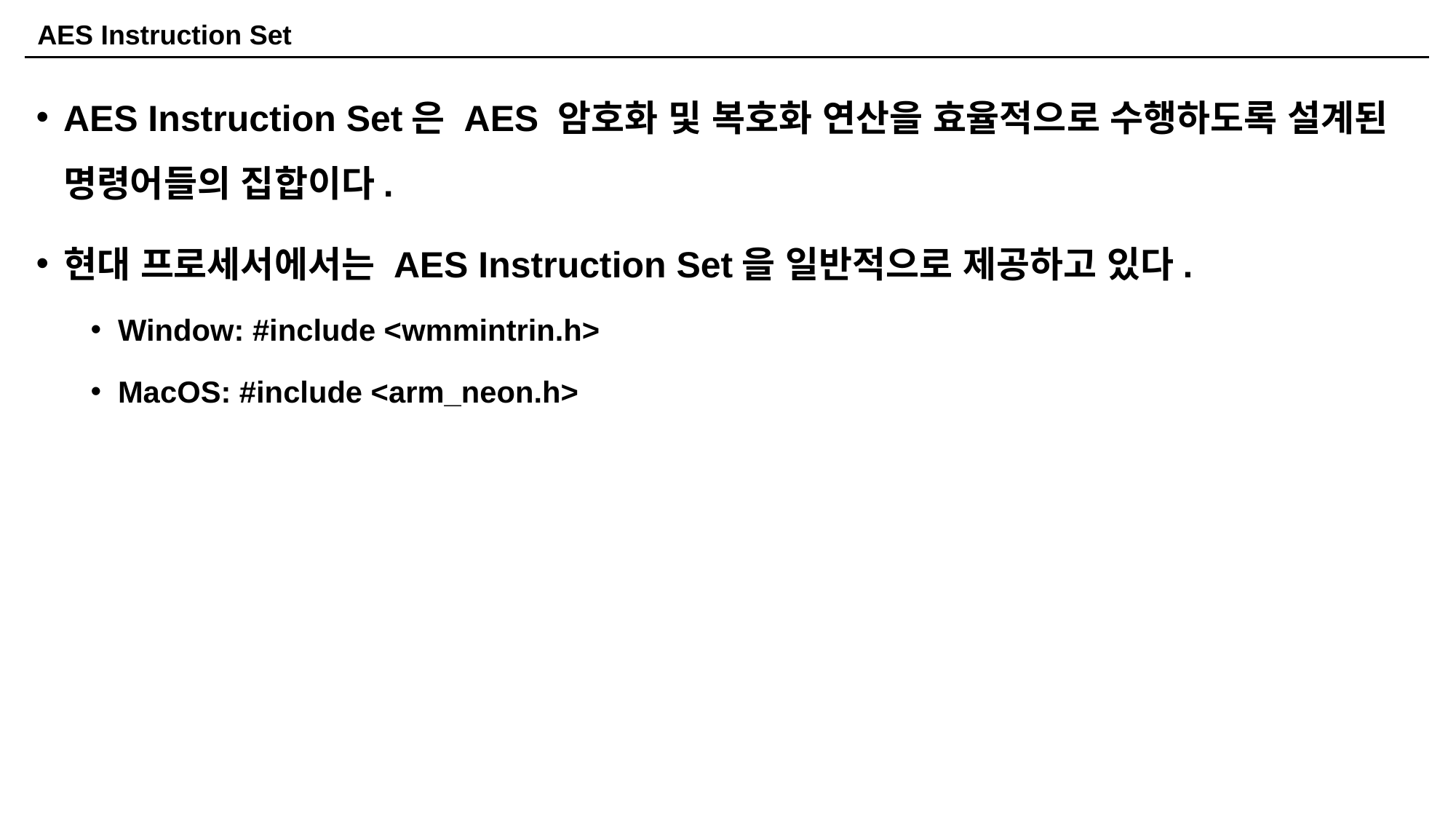

# AES Instruction Set
AES Instruction Set은 AES 암호화 및 복호화 연산을 효율적으로 수행하도록 설계된 명령어들의 집합이다.
현대 프로세서에서는 AES Instruction Set을 일반적으로 제공하고 있다.
Window: #include <wmmintrin.h>
MacOS: #include <arm_neon.h>